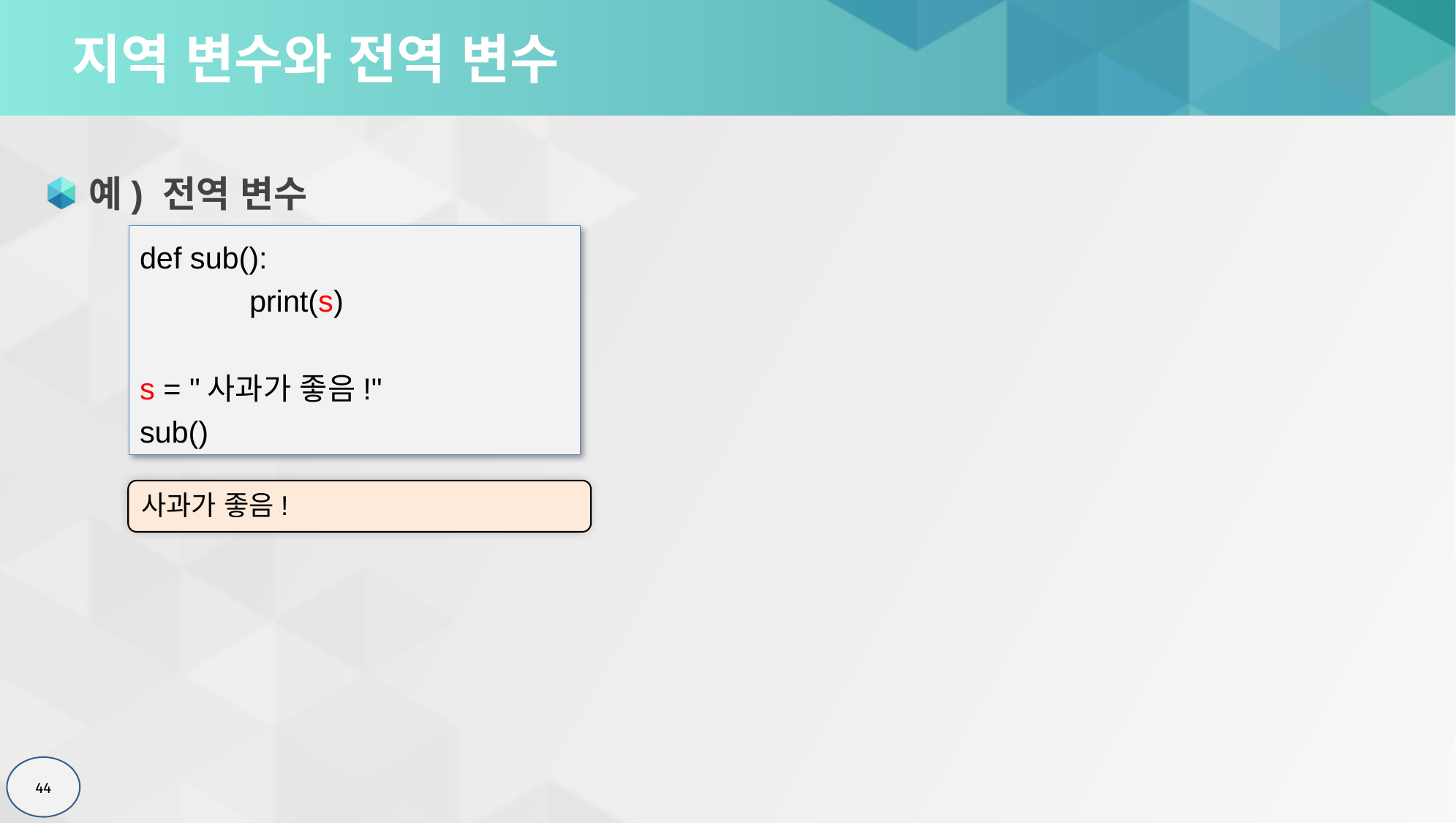

# 지역 변수와 전역 변수
예) 전역 변수
def sub():
	print(s)

s = "사과가 좋음!"
sub()
사과가 좋음!